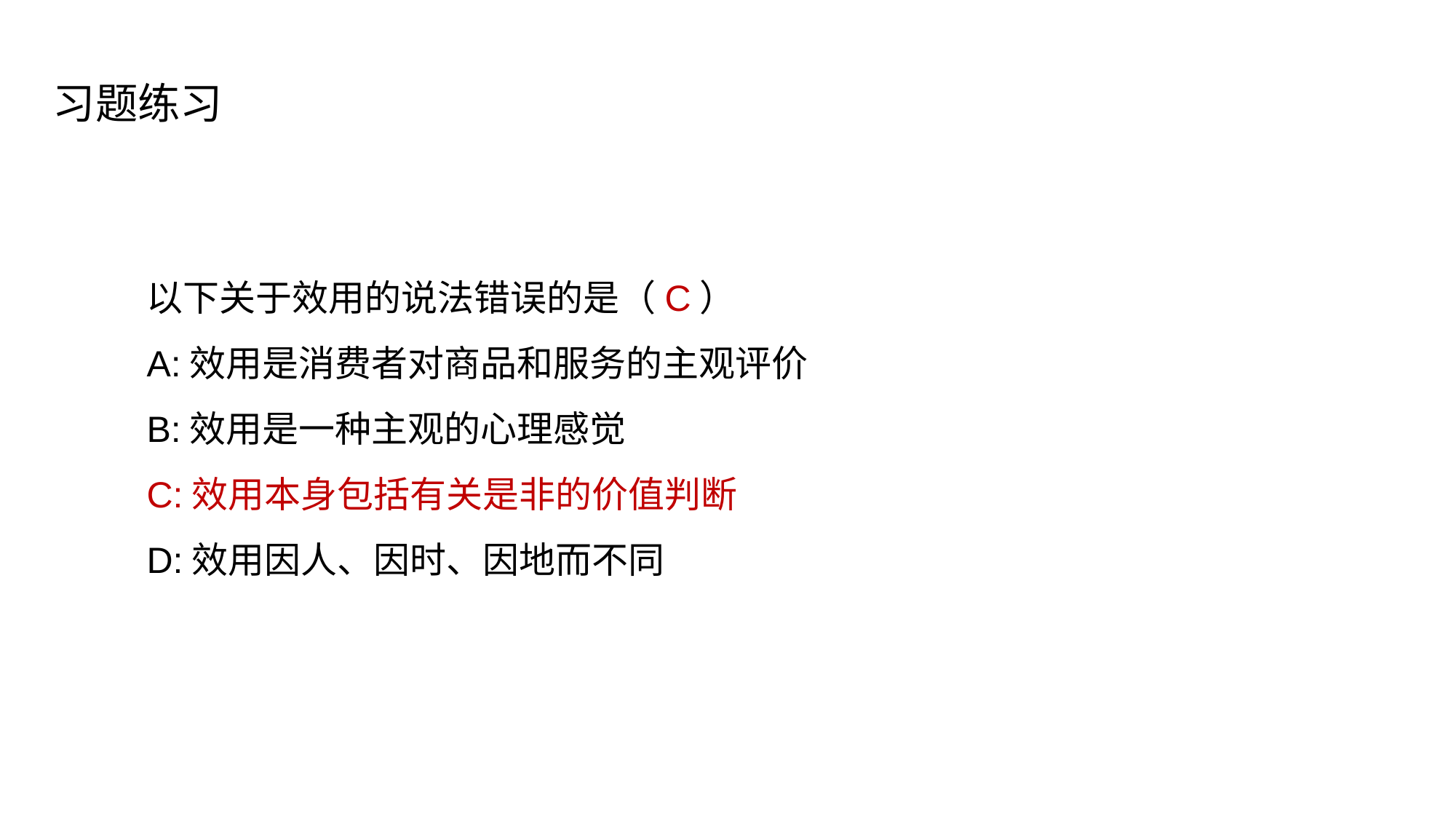

习题练习
以下关于效用的说法错误的是（C）
A:效用是消费者对商品和服务的主观评价
B:效用是一种主观的心理感觉
C:效用本身包括有关是非的价值判断
D:效用因人、因时、因地而不同